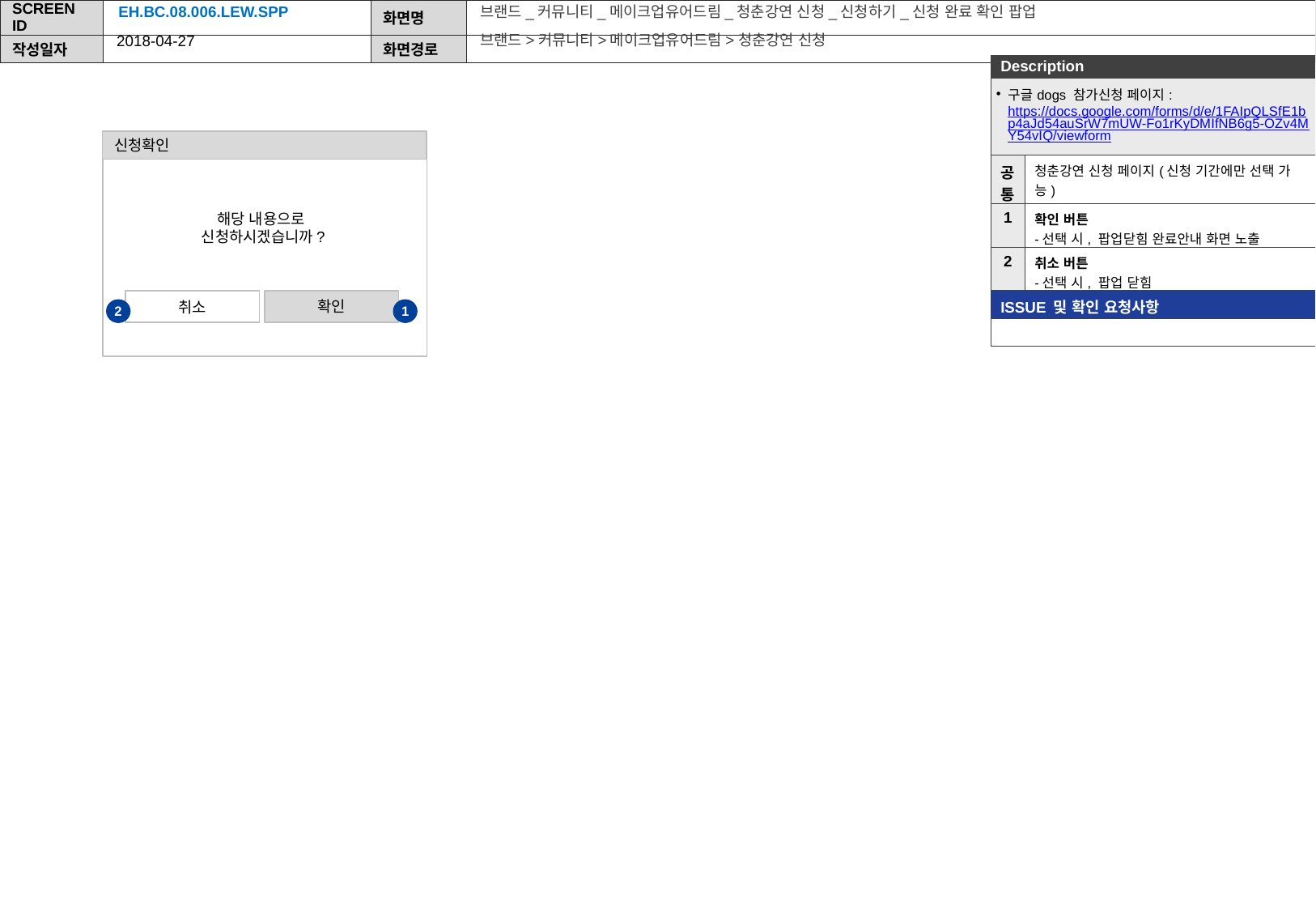

4/27
신규
EH.BC.08.006.LEW.SPP
브랜드_커뮤니티_메이크업유어드림_청춘강연 신청_신청하기_신청 완료 확인 팝업
브랜드>커뮤니티>메이크업유어드림>청춘강연 신청
2018-04-27
| Description |  |
| --- | --- |
| 구글dogs 참가신청 페이지: https://docs.google.com/forms/d/e/1FAIpQLSfE1bp4aJd54auSrW7mUW-Fo1rKyDMIfNB6g5-OZv4MY54vIQ/viewform |  |
| 공통 | 청춘강연 신청 페이지(신청 기간에만 선택 가능) |
| 1 | 확인 버튼 -선택 시, 팝업닫힘 완료안내 화면 노출 |
| 2 | 취소 버튼 -선택 시, 팝업 닫힘 |
| ISSUE 및 확인 요청사항 |  |
|  |  |
신청확인

해당 내용으로
신청하시겠습니까?
확인
취소
2
1